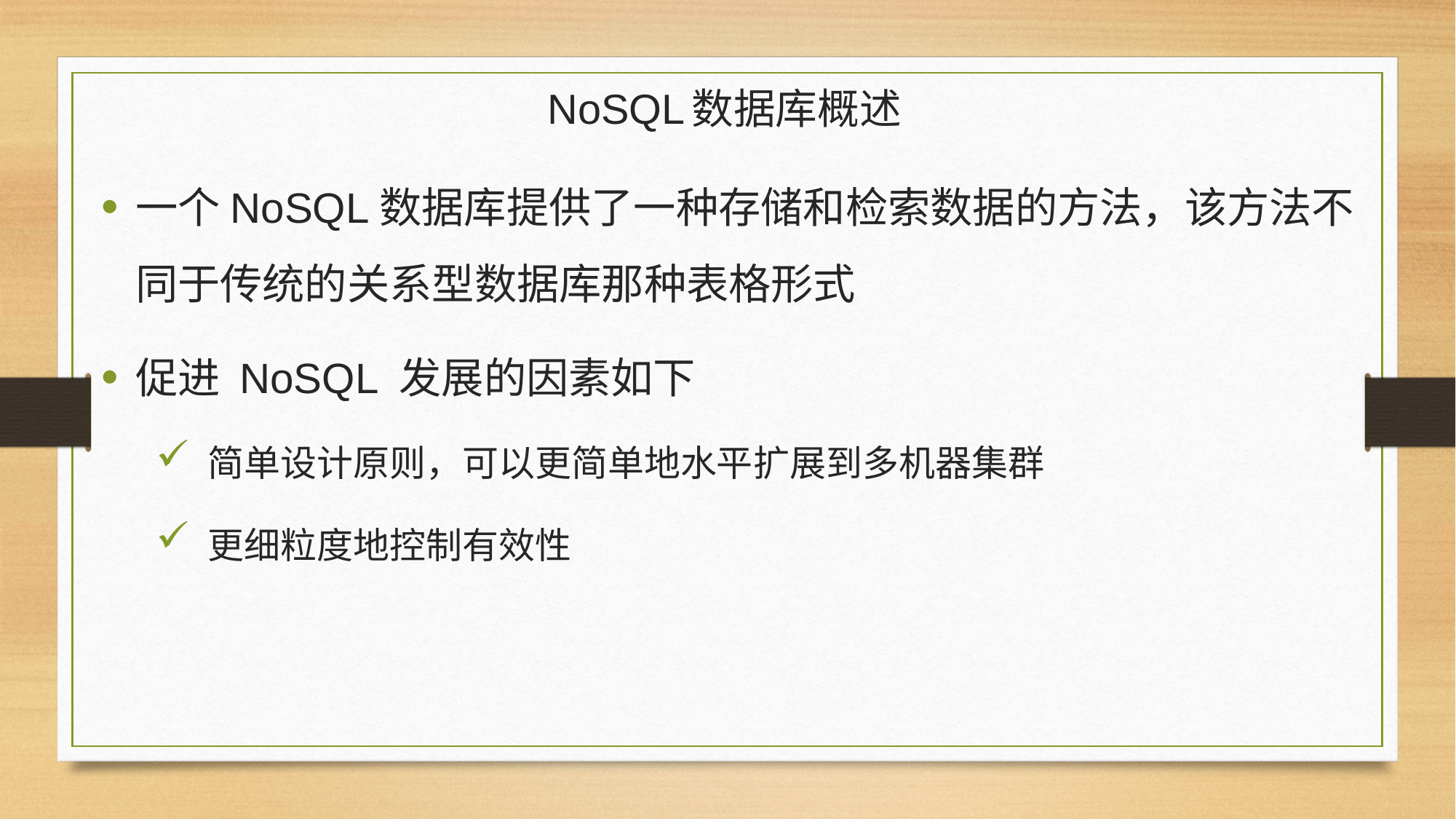

# NoSQL数据库概述
一个NoSQL数据库提供了一种存储和检索数据的方法，该方法不同于传统的关系型数据库那种表格形式
促进 NoSQL 发展的因素如下
 简单设计原则，可以更简单地水平扩展到多机器集群
 更细粒度地控制有效性